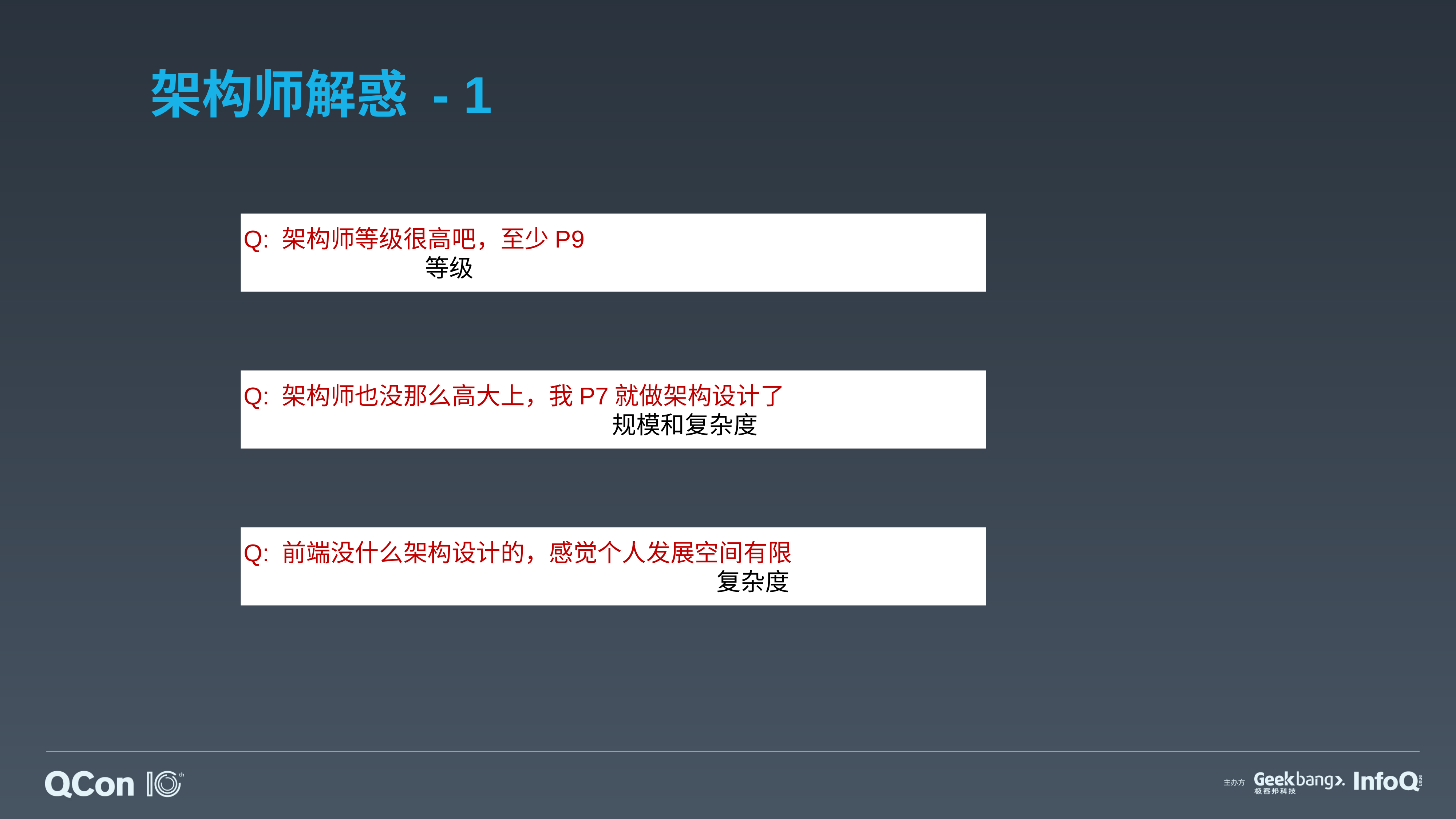

# 架构师解惑 - 1
Q: 架构师等级很高吧，至少P9
A: 架构师也是分等级的，P7/P8/P9/P10都可以负责架构工作
Q: 架构师也没那么高大上，我P7就做架构设计了
A: 是的，但是P7所要负责的架构规模和复杂度不可与P9同日而语
Q: 前端没什么架构设计的，感觉个人发展空间有限
A: 每个领域都有架构设计，但都要达到一定复杂度才需要架构设计